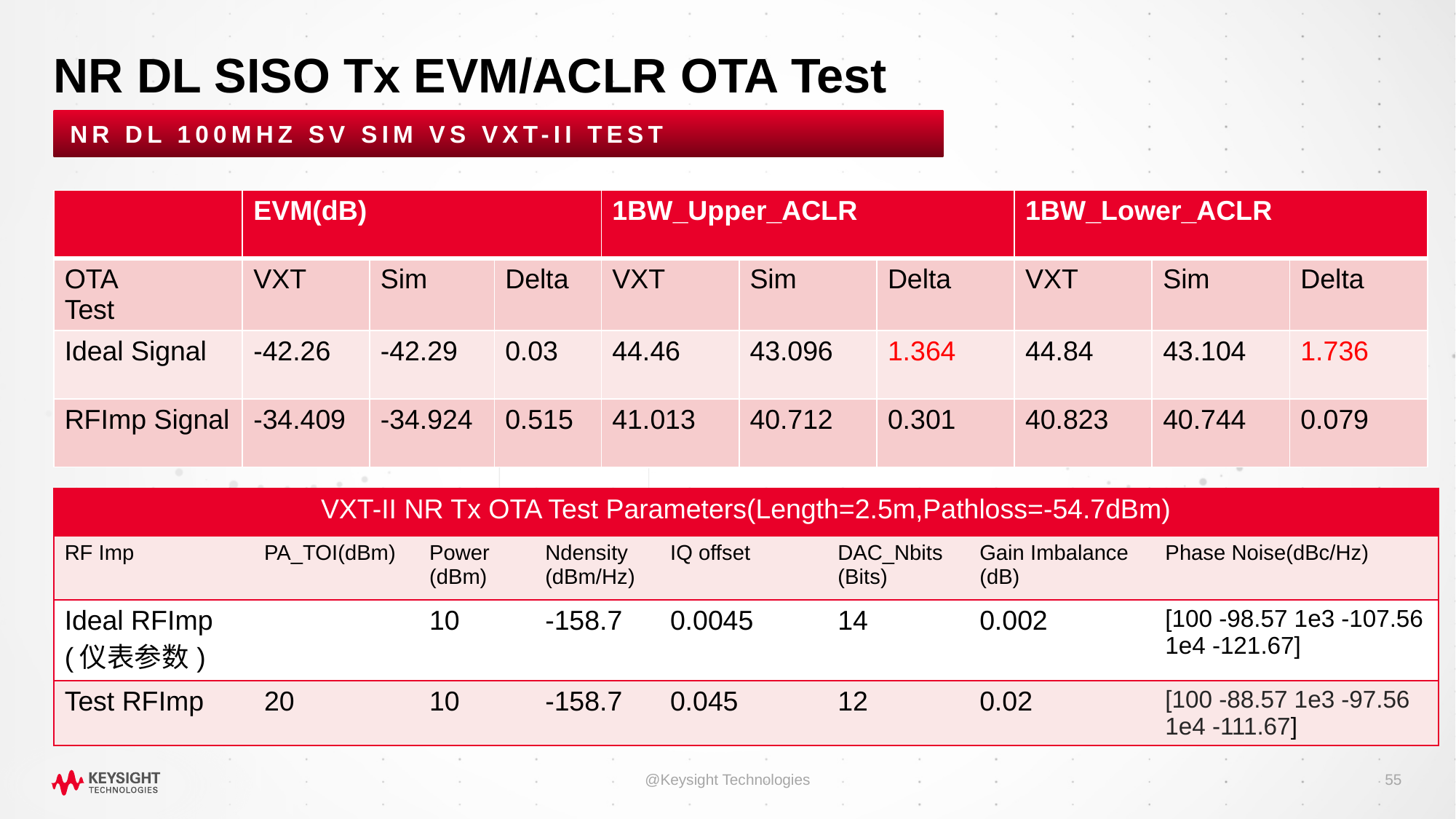

# NR DL SISO Tx EVM/ACLR OTA Test
NR DL 100MHz SV Sim vs VXT-II Test
|  | EVM(dB) |  |  | 1BW\_Upper\_ACLR |  |  | 1BW\_Lower\_ACLR |  |  |
| --- | --- | --- | --- | --- | --- | --- | --- | --- | --- |
| OTA Test | VXT | Sim | Delta | VXT | Sim | Delta | VXT | Sim | Delta |
| Ideal Signal | -42.26 | -42.29 | 0.03 | 44.46 | 43.096 | 1.364 | 44.84 | 43.104 | 1.736 |
| RFImp Signal | -34.409 | -34.924 | 0.515 | 41.013 | 40.712 | 0.301 | 40.823 | 40.744 | 0.079 |
| VXT-II NR Tx OTA Test Parameters(Length=2.5m,Pathloss=-54.7dBm) |  |  |  |  |  |  |  |
| --- | --- | --- | --- | --- | --- | --- | --- |
| RF Imp | PA\_TOI(dBm) | Power (dBm) | Ndensity (dBm/Hz) | IQ offset | DAC\_Nbits (Bits) | Gain Imbalance (dB) | Phase Noise(dBc/Hz) |
| Ideal RFImp (仪表参数) |  | 10 | -158.7 | 0.0045 | 14 | 0.002 | [100 -98.57 1e3 -107.56 1e4 -121.67] |
| Test RFImp | 20 | 10 | -158.7 | 0.045 | 12 | 0.02 | [100 -88.57 1e3 -97.56 1e4 -111.67] |
@Keysight Technologies